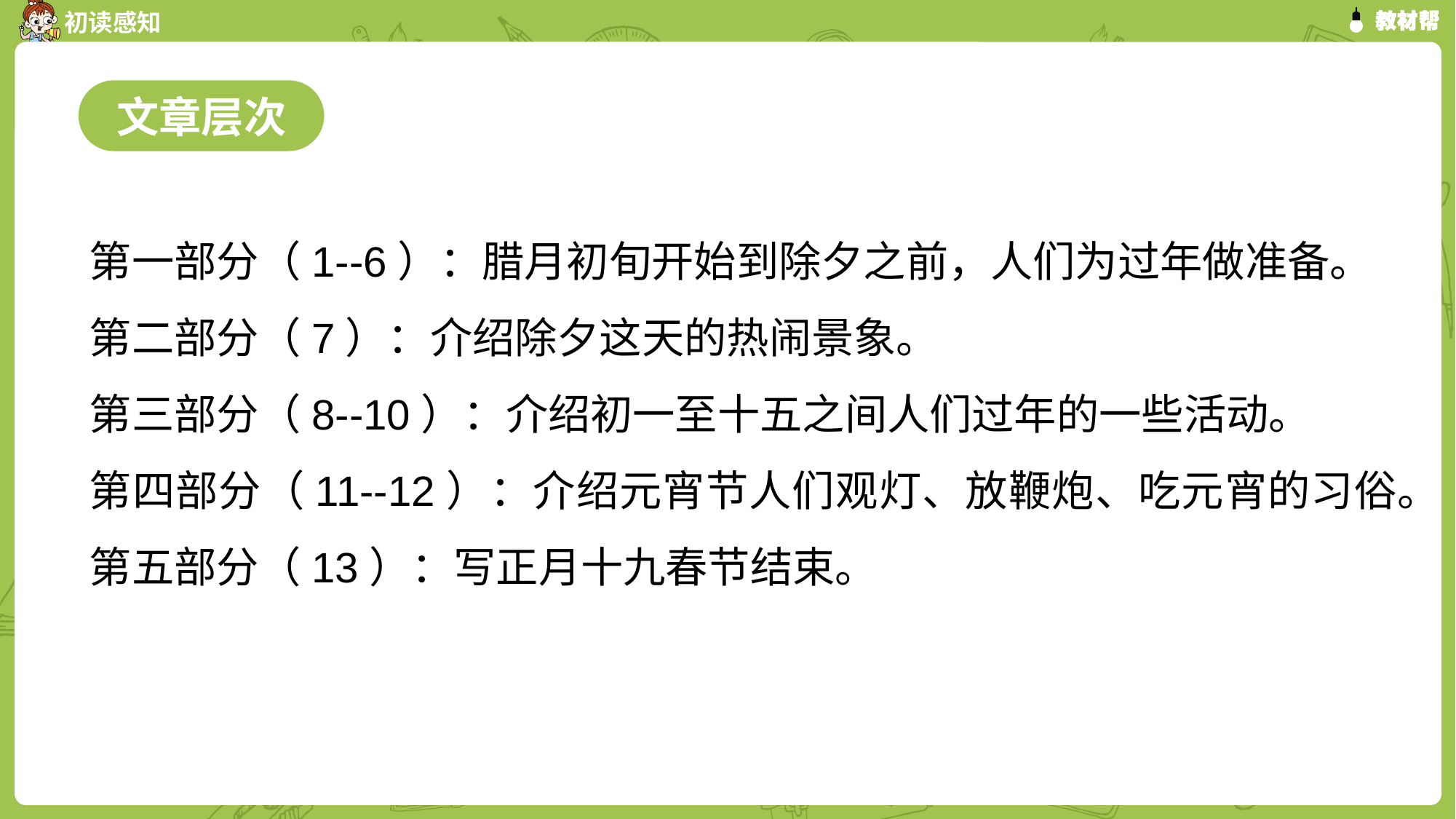

文章层次
第一部分（1--6）：腊月初旬开始到除夕之前，人们为过年做准备。
第二部分（7）：介绍除夕这天的热闹景象。
第三部分（8--10）：介绍初一至十五之间人们过年的一些活动。
第四部分（11--12）：介绍元宵节人们观灯、放鞭炮、吃元宵的习俗。
第五部分（13）：写正月十九春节结束。